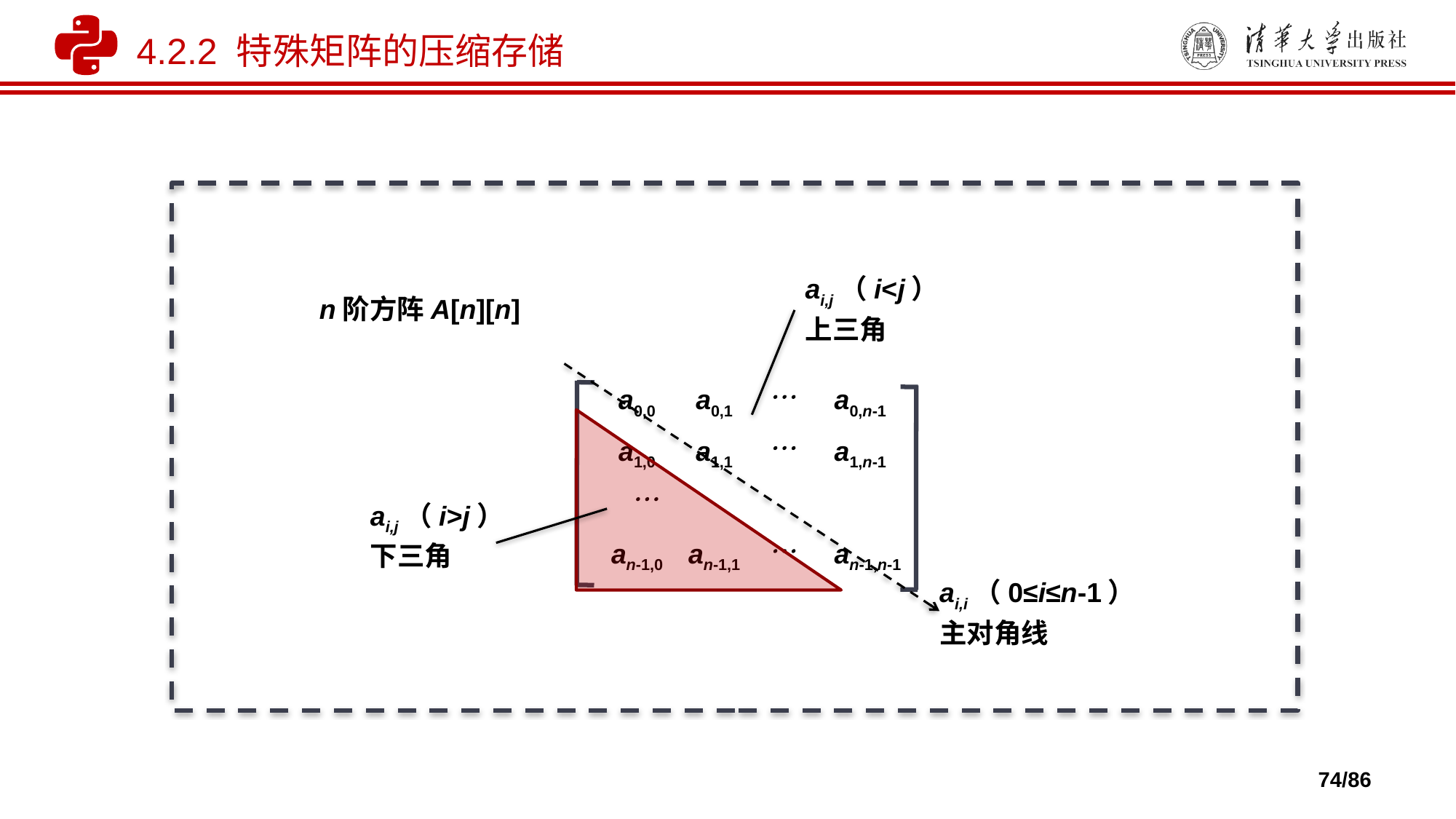

4.2.2 特殊矩阵的压缩存储

ai,j（i<j）
上三角
n阶方阵A[n][n]
ai,i（0≤i≤n-1）
主对角线
…
a0,0
a0,1
a0,n-1
…
a1,0
a1,1
a1,n-1
…
…
an-1,0
an-1,1
an-1,n-1

ai,j（i>j）
下三角
74/86